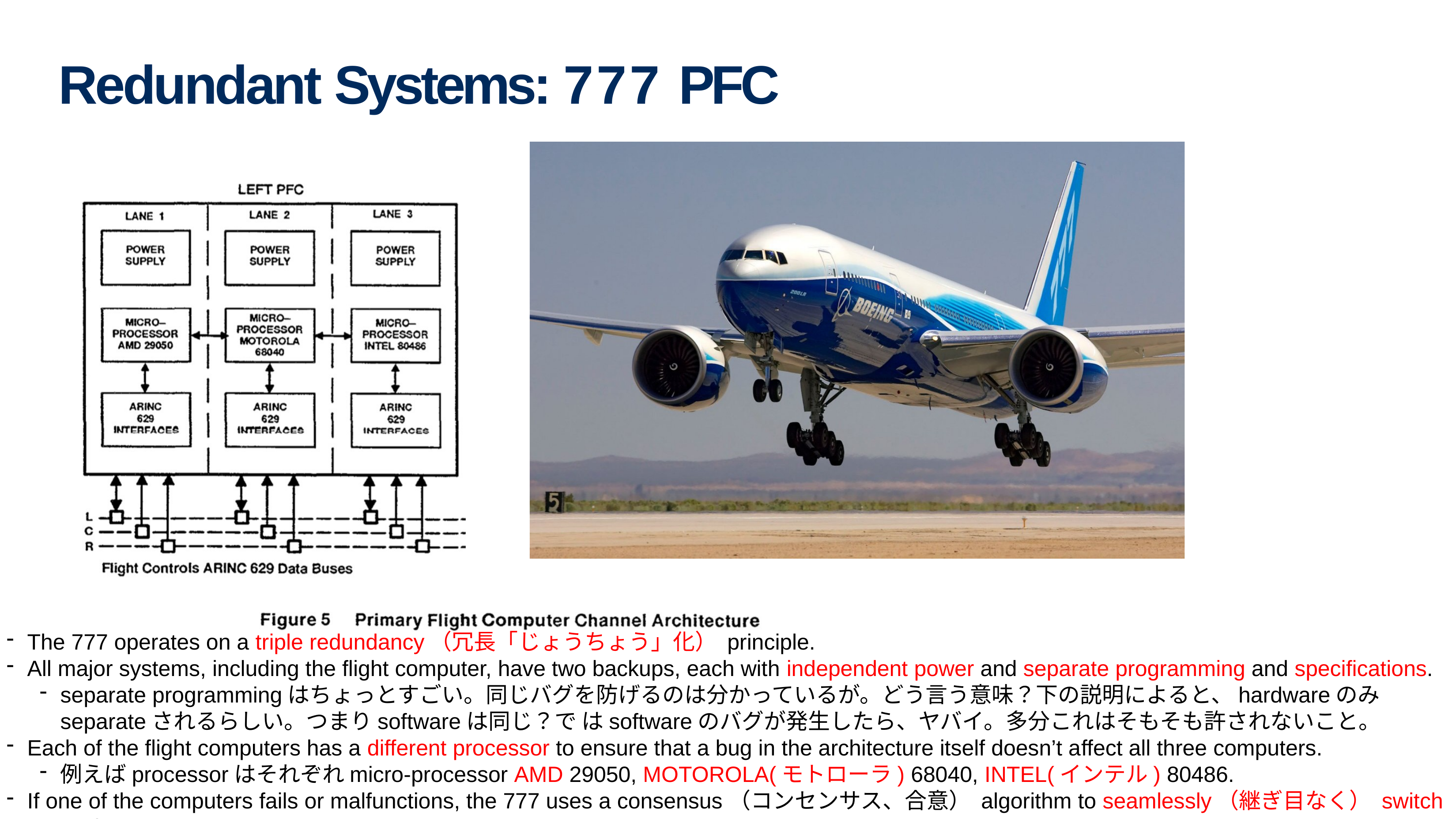

# Redundant Systems: 777 PFC

The 777 operates on a triple redundancy（冗長「じょうちょう」化） principle.
All major systems, including the flight computer, have two backups, each with independent power and separate programming and specifications.
separate programmingはちょっとすごい。同じバグを防げるのは分かっているが。どう⾔う意味？下の説明によると、hardwareのみseparateされるらしい。つまりsoftwareは同じ？で はsoftwareのバグが発⽣したら、ヤバイ。多分これはそもそも許されないこと。
Each of the flight computers has a different processor to ensure that a bug in the architecture itself doesn’t affect all three computers.
例えばprocessorはそれぞれmicro-processor AMD 29050, MOTOROLA(モトローラ) 68040, INTEL(インテル) 80486.
If one of the computers fails or malfunctions, the 777 uses a consensus（コンセンサス、合意） algorithm to seamlessly（継ぎ目なく） switch to another one.